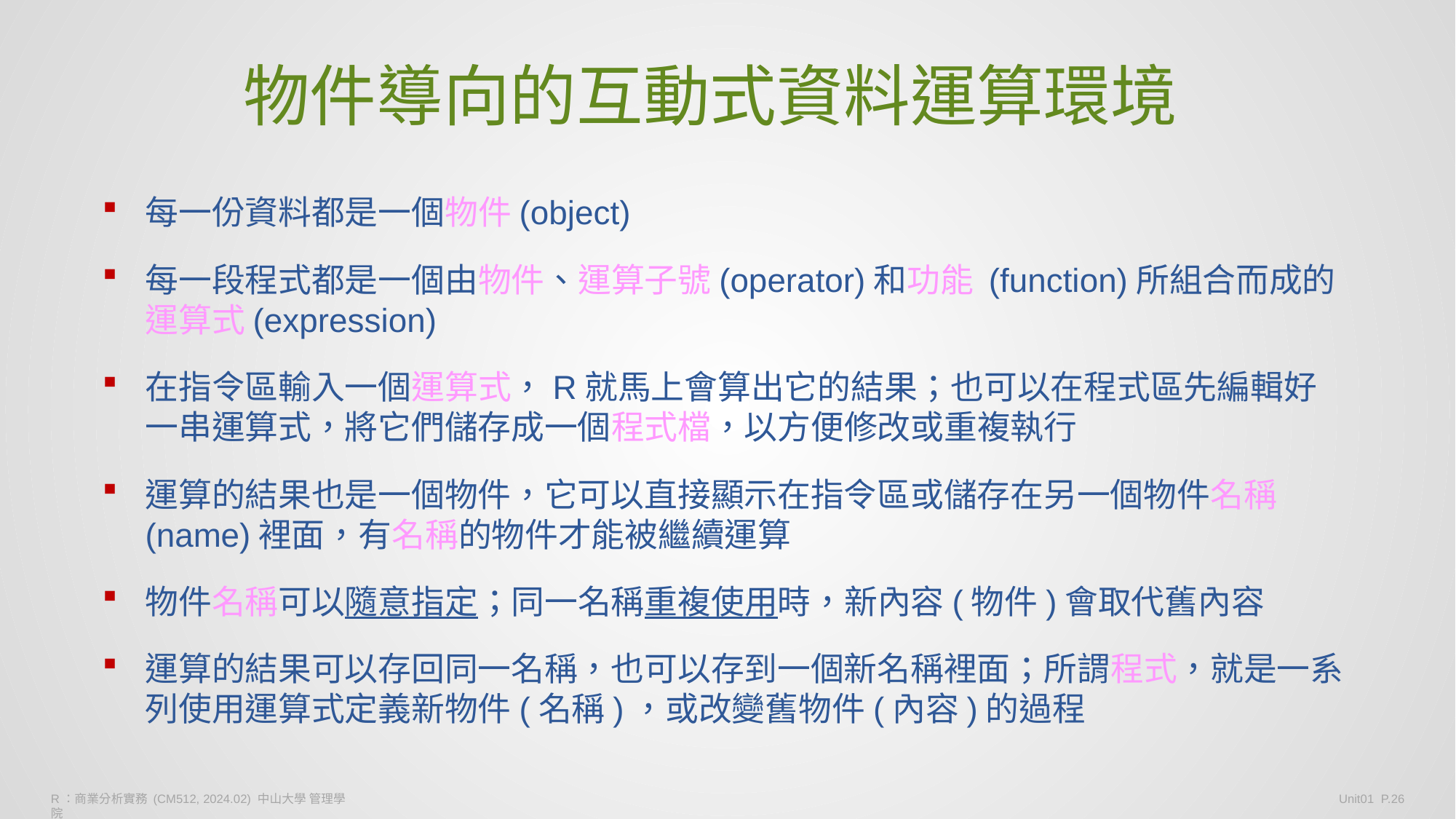

物件導向的互動式資料運算環境
每一份資料都是一個物件(object)
每一段程式都是一個由物件、運算子號(operator)和功能 (function)所組合而成的運算式(expression)
在指令區輸入一個運算式，R就馬上會算出它的結果；也可以在程式區先編輯好一串運算式，將它們儲存成一個程式檔，以方便修改或重複執行
運算的結果也是一個物件，它可以直接顯示在指令區或儲存在另一個物件名稱(name)裡面，有名稱的物件才能被繼續運算
物件名稱可以隨意指定；同一名稱重複使用時，新內容(物件)會取代舊內容
運算的結果可以存回同一名稱，也可以存到一個新名稱裡面；所謂程式，就是一系列使用運算式定義新物件(名稱)，或改變舊物件(內容)的過程